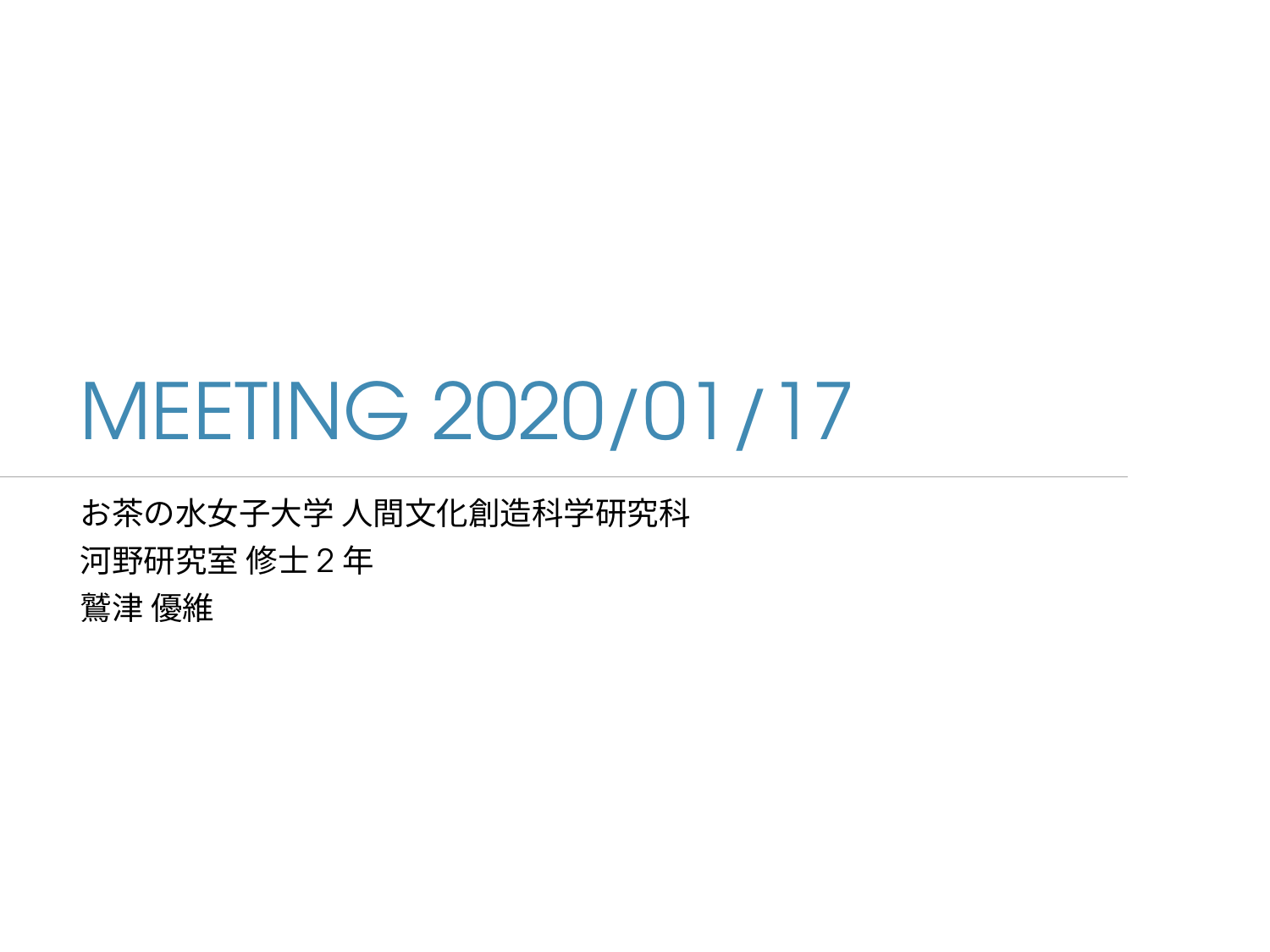

# MEETING 2020/01/17
お茶の水女子大学 人間文化創造科学研究科
河野研究室 修士2年
鷲津 優維